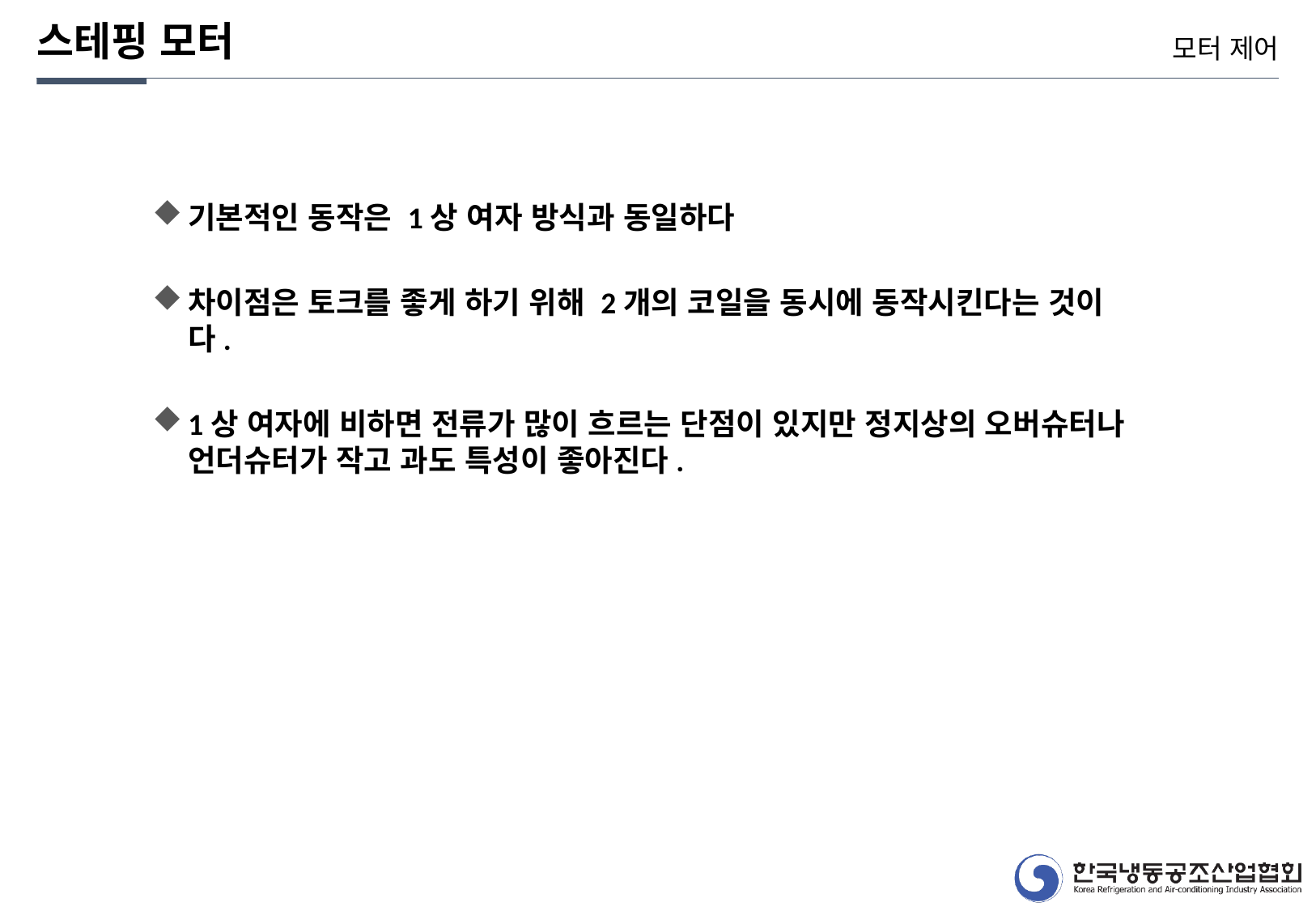

스테핑 모터
모터 제어
기본적인 동작은 1상 여자 방식과 동일하다

차이점은 토크를 좋게 하기 위해 2개의 코일을 동시에 동작시킨다는 것이다.

1상 여자에 비하면 전류가 많이 흐르는 단점이 있지만 정지상의 오버슈터나 언더슈터가 작고 과도 특성이 좋아진다.